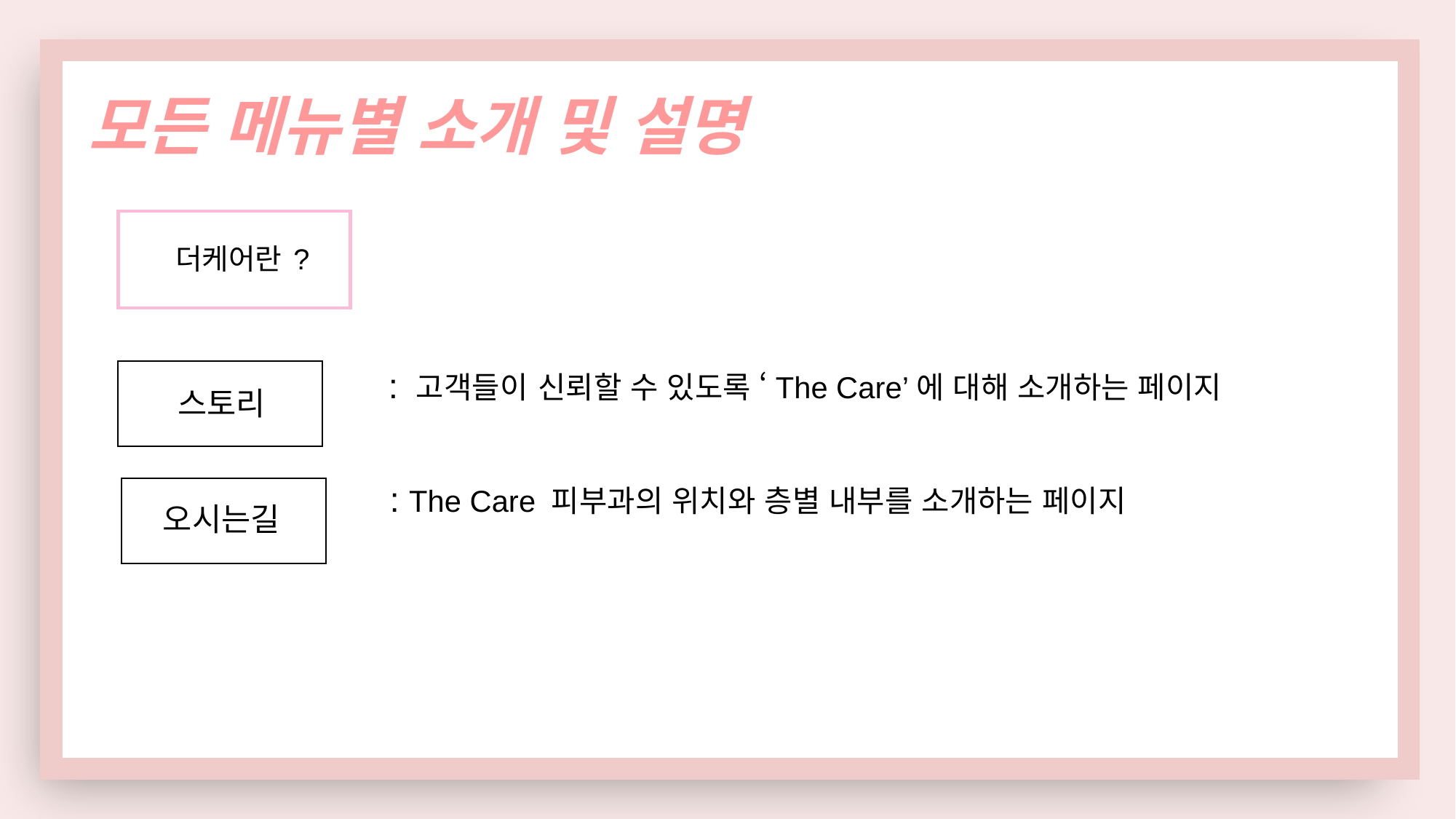

모든 메뉴별 소개 및 설명

더케어란 ?

: 고객들이 신뢰할 수 있도록 ‘The Care’에 대해 소개하는 페이지

스토리

: The Care 피부과의 위치와 층별 내부를 소개하는 페이지

오시는길